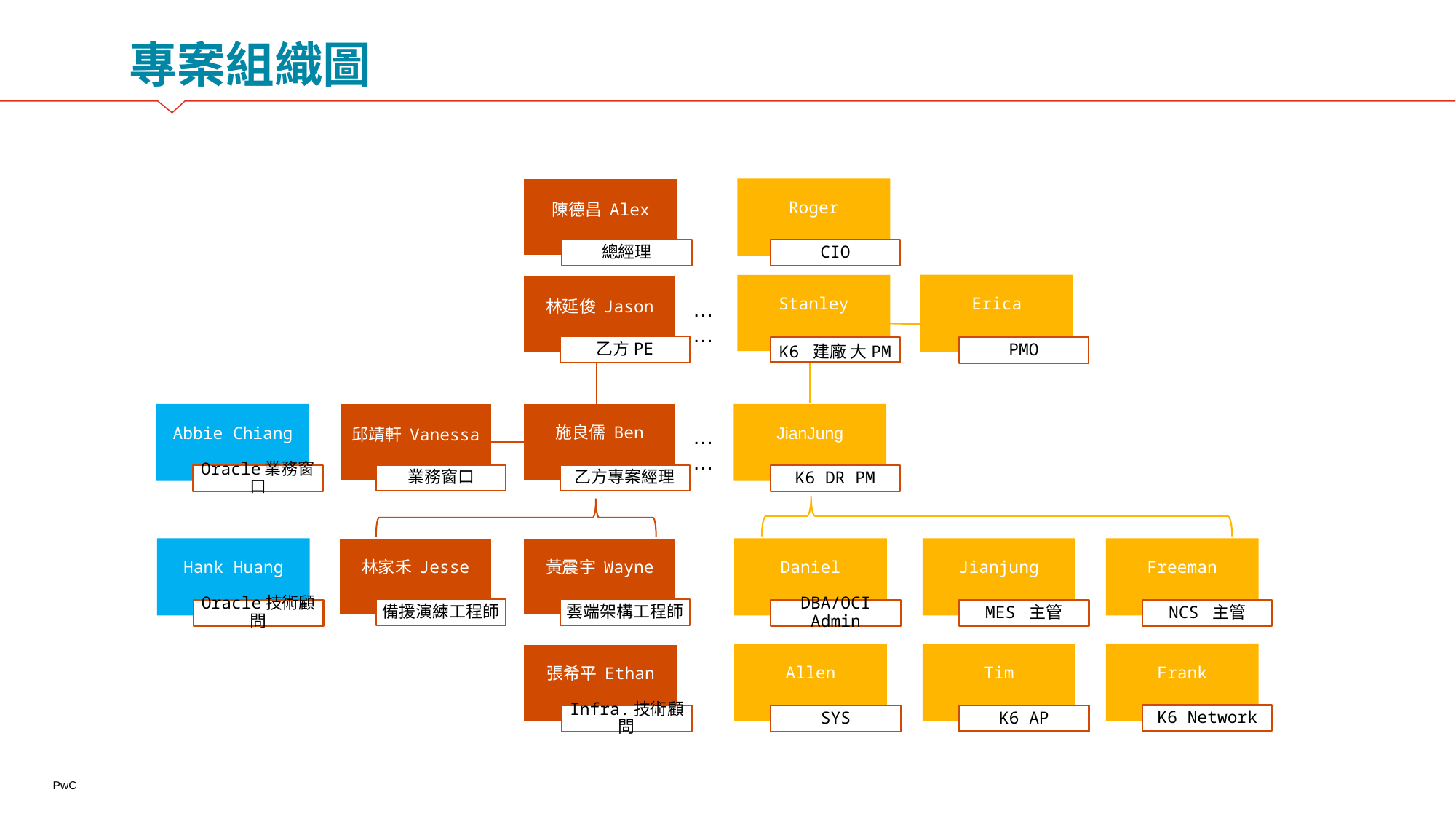

# 專案組織圖

陳德昌 Alex

Roger

CIO

總經理

Erica

林延俊 Jason

Stanley

……

乙方PE

PMO

K6 建廠 大PM

邱靖軒 Vanessa

施良儒 Ben

Abbie Chiang

JianJung
……

業務窗口

乙方專案經理

Oracle業務窗口

K6 DR PM

林家禾 Jesse

黃震宇 Wayne

Hank Huang

Daniel

Jianjung

Freeman

備援演練工程師

雲端架構工程師

Oracle技術顧問

DBA/OCI Admin

MES 主管

NCS 主管

Frank

Tim

Allen

張希平 Ethan

K6 Network

K6 AP

SYS

Infra.技術顧問